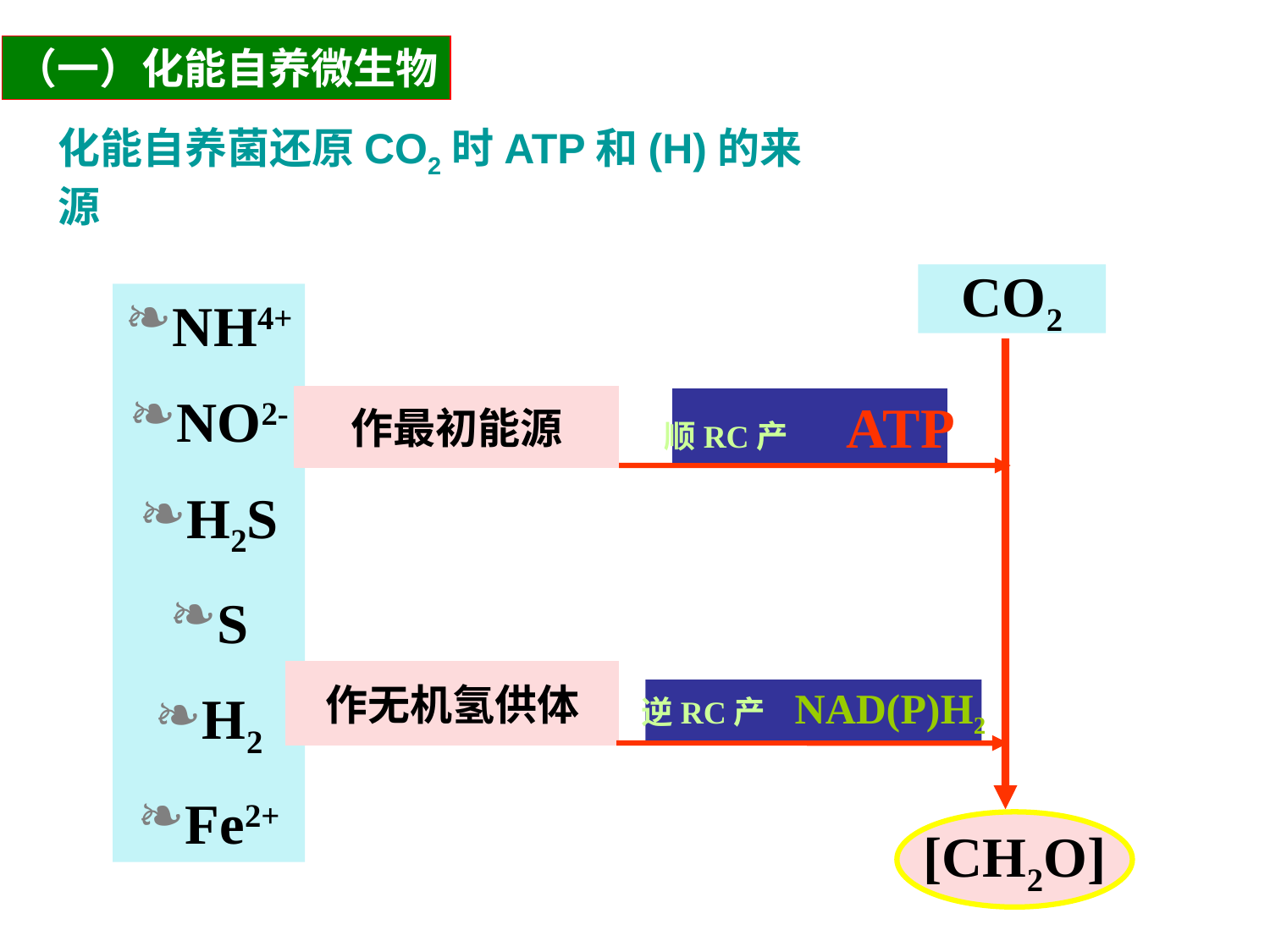

（一）化能自养微生物
# 化能自养菌还原CO2时ATP和(H)的来源
CO2
NH4+
NO2-
H2S
S
H2
Fe2+

作最初能源
顺RC产     ATP

作无机氢供体
逆RC产   NAD(P)H2

[CH2O]